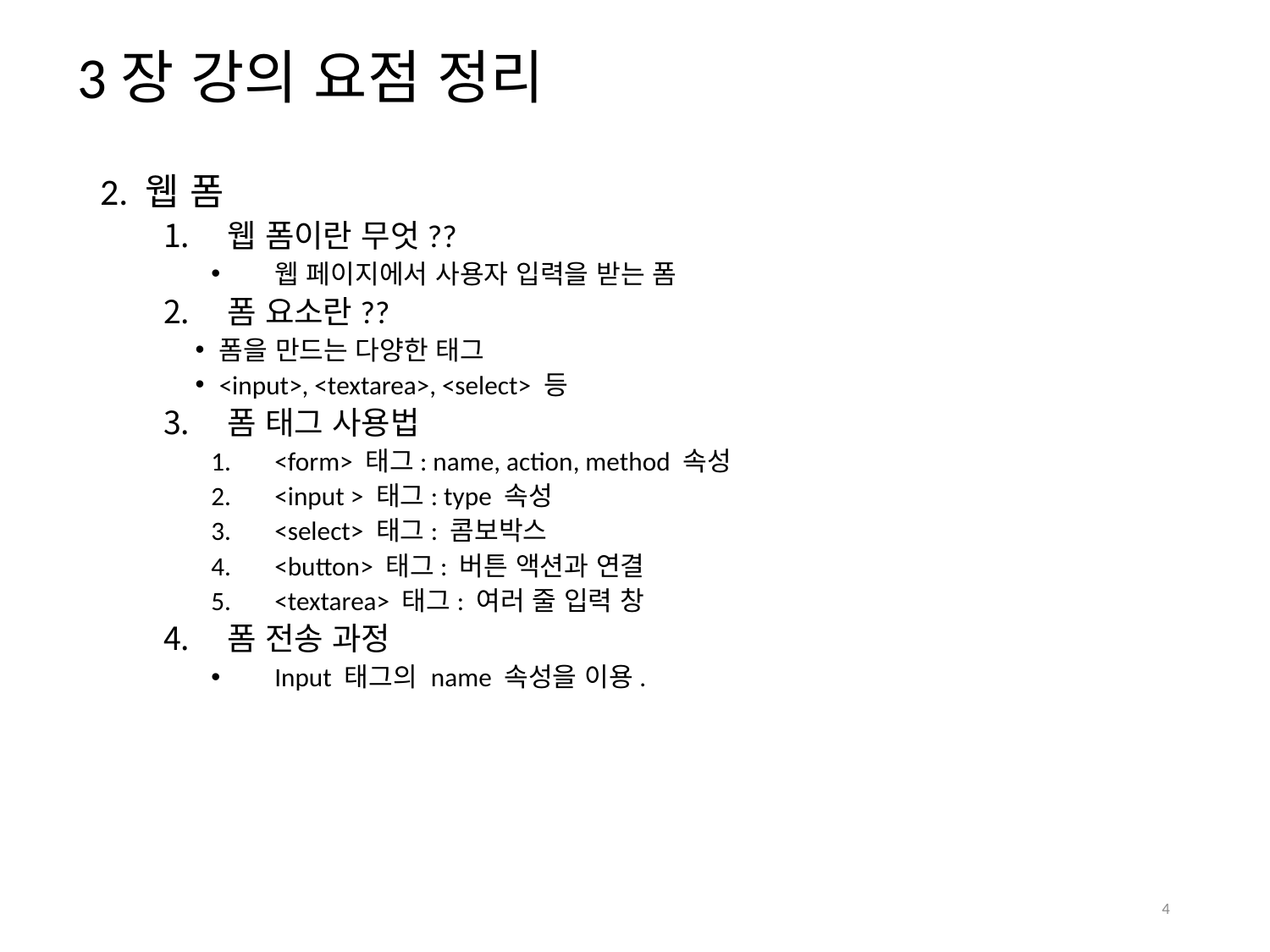

# 3장 강의 요점 정리
2. 웹 폼
웹 폼이란 무엇??
웹 페이지에서 사용자 입력을 받는 폼
폼 요소란??
폼을 만드는 다양한 태그
<input>, <textarea>, <select> 등
폼 태그 사용법
<form> 태그: name, action, method 속성
<input > 태그: type 속성
<select> 태그: 콤보박스
<button> 태그: 버튼 액션과 연결
<textarea> 태그: 여러 줄 입력 창
폼 전송 과정
Input 태그의 name 속성을 이용.

4